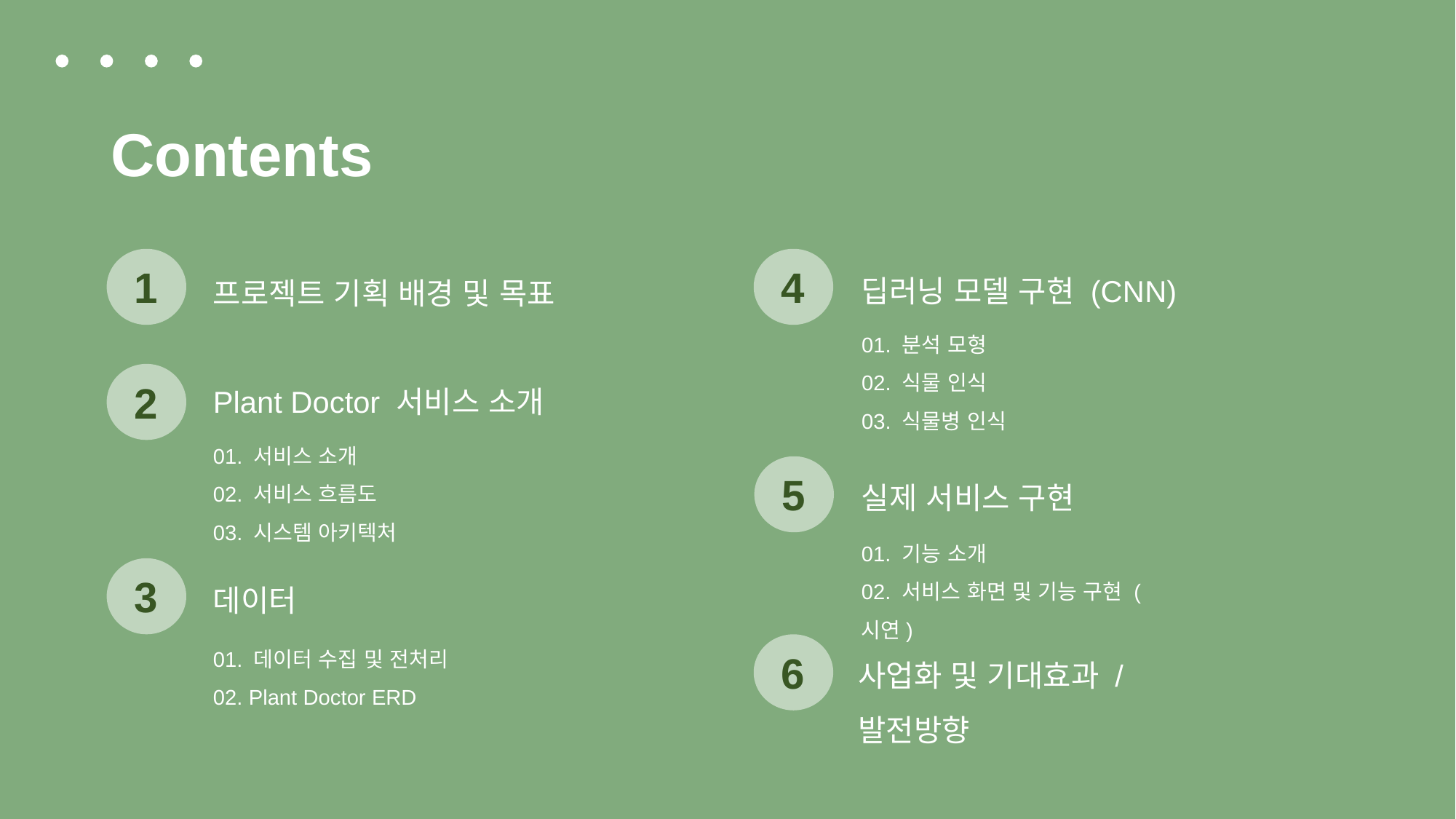

Contents
딥러닝 모델 구현 (CNN)

프로젝트 기획 배경 및 목표
1
4
01. 분석 모형
02. 식물 인식
03. 식물병 인식
Plant Doctor 서비스 소개

2
01. 서비스 소개
02. 서비스 흐름도
03. 시스템 아키텍처
실제 서비스 구현

5
01. 기능 소개
02. 서비스 화면 및 기능 구현 (시연)

데이터
3
01. 데이터 수집 및 전처리
02. Plant Doctor ERD
사업화 및 기대효과 / 발전방향

6